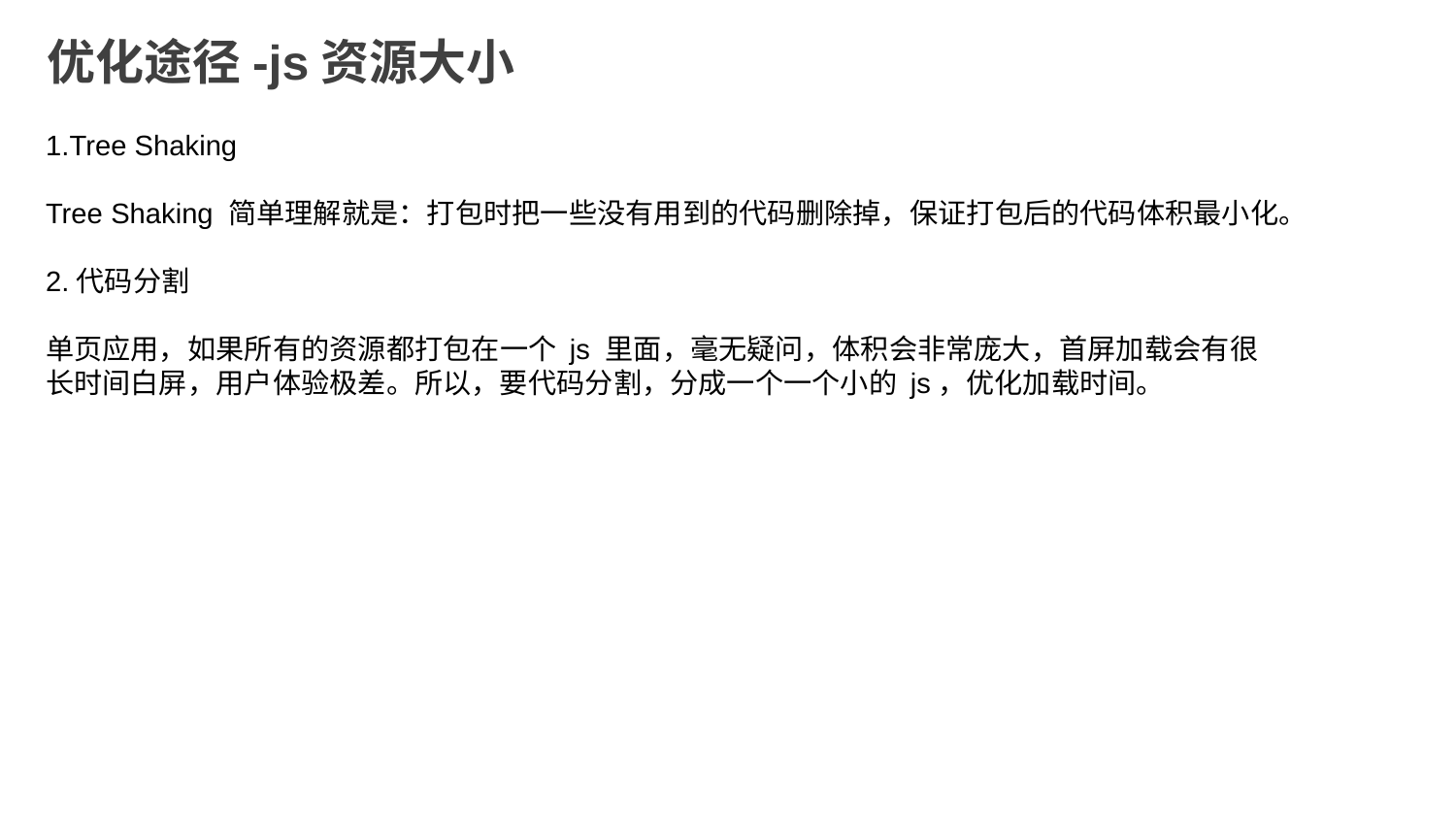

优化途径-js资源大小
1.Tree Shaking

Tree Shaking 简单理解就是：打包时把一些没有用到的代码删除掉，保证打包后的代码体积最小化。

2.代码分割

单页应用，如果所有的资源都打包在一个 js 里面，毫无疑问，体积会非常庞大，首屏加载会有很长时间白屏，用户体验极差。所以，要代码分割，分成一个一个小的 js，优化加载时间。